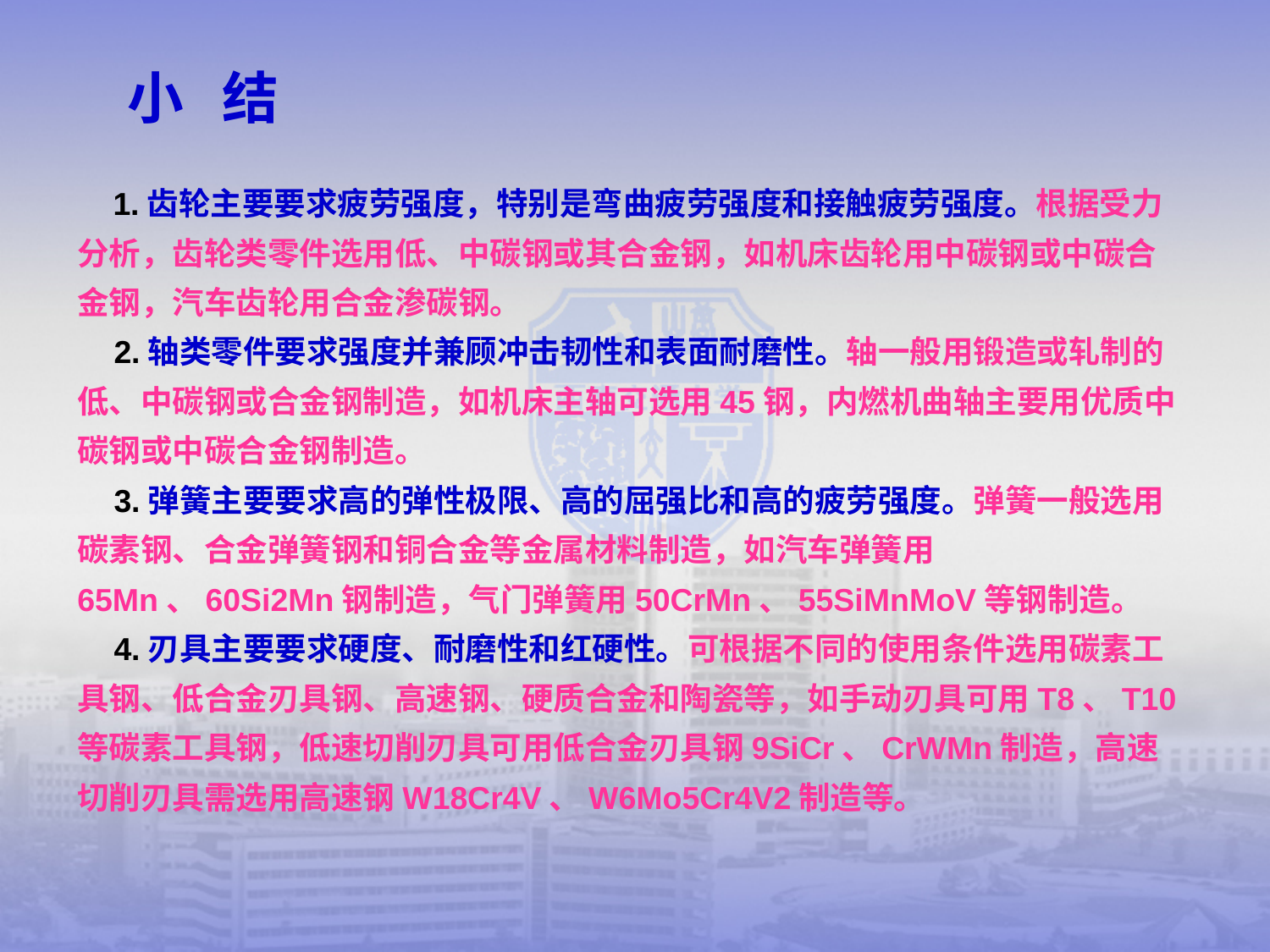

小   结
    1.齿轮主要要求疲劳强度，特别是弯曲疲劳强度和接触疲劳强度。根据受力分析，齿轮类零件选用低、中碳钢或其合金钢，如机床齿轮用中碳钢或中碳合金钢，汽车齿轮用合金渗碳钢。
    2.轴类零件要求强度并兼顾冲击韧性和表面耐磨性。轴一般用锻造或轧制的低、中碳钢或合金钢制造，如机床主轴可选用45钢，内燃机曲轴主要用优质中碳钢或中碳合金钢制造。
    3.弹簧主要要求高的弹性极限、高的屈强比和高的疲劳强度。弹簧一般选用碳素钢、合金弹簧钢和铜合金等金属材料制造，如汽车弹簧用65Mn、60Si2Mn钢制造，气门弹簧用50CrMn、55SiMnMoV等钢制造。
    4.刃具主要要求硬度、耐磨性和红硬性。可根据不同的使用条件选用碳素工具钢、低合金刃具钢、高速钢、硬质合金和陶瓷等，如手动刃具可用T8、T10等碳素工具钢，低速切削刃具可用低合金刃具钢9SiCr、CrWMn制造，高速切削刃具需选用高速钢W18Cr4V、W6Mo5Cr4V2制造等。